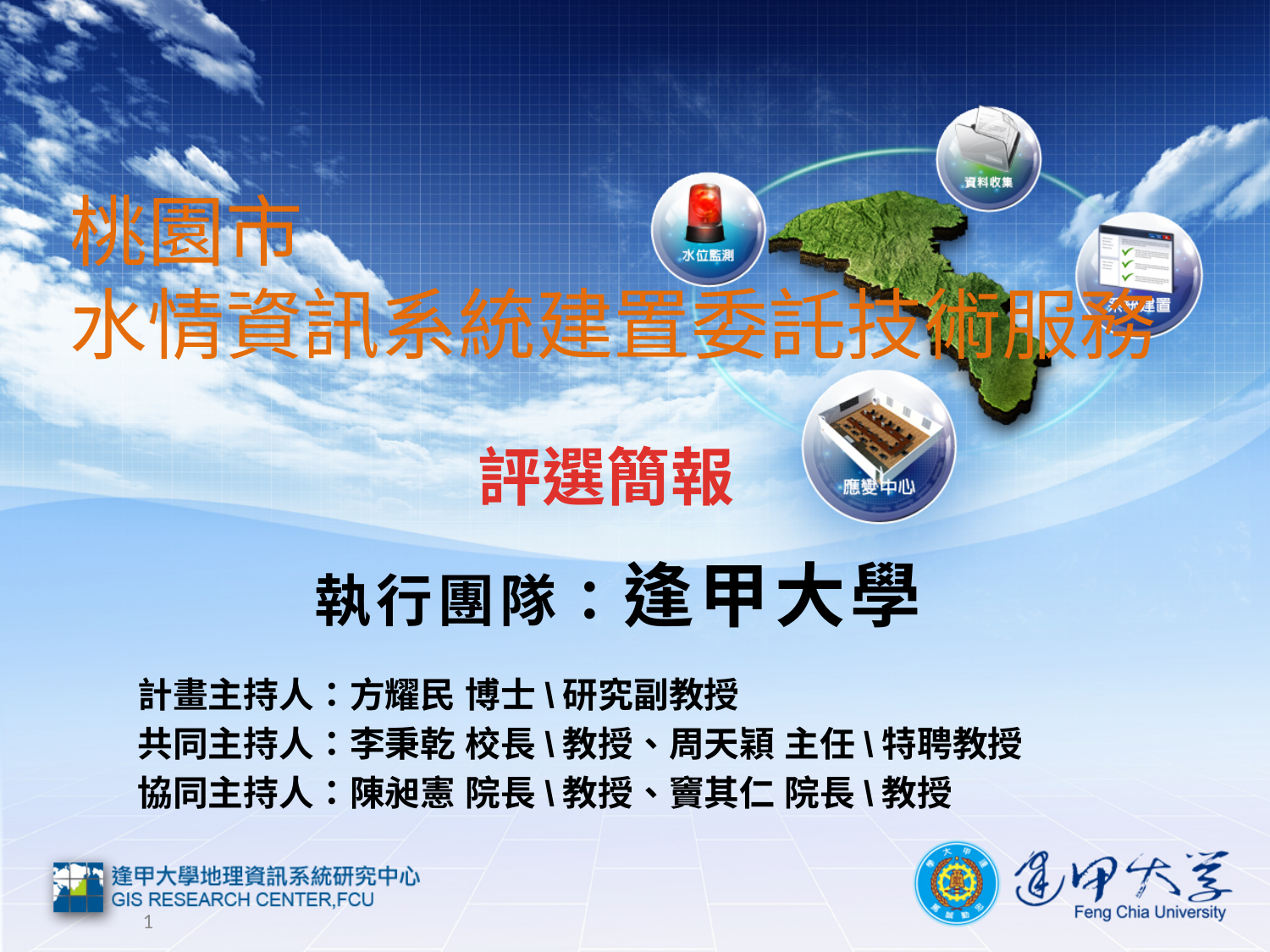

桃園市
水情資訊系統建置委託技術服務
評選簡報
執行團隊：逢甲大學
計畫主持人：方耀民 博士\研究副教授
共同主持人：李秉乾 校長\教授、周天穎 主任\特聘教授
協同主持人：陳昶憲 院長\教授、竇其仁 院長\教授

1